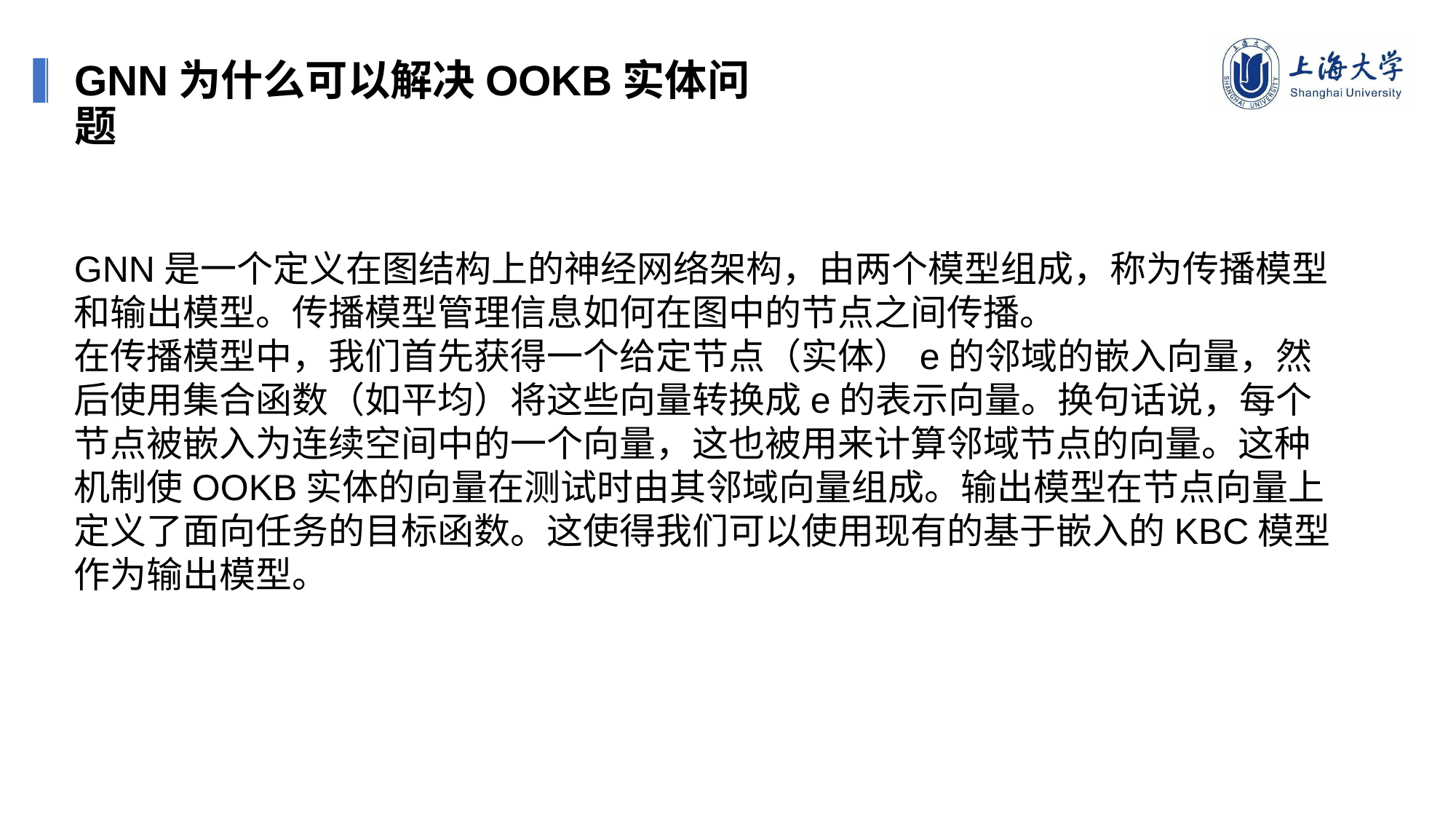

GNN为什么可以解决OOKB实体问题
GNN是一个定义在图结构上的神经网络架构，由两个模型组成，称为传播模型和输出模型。传播模型管理信息如何在图中的节点之间传播。
在传播模型中，我们首先获得一个给定节点（实体）e的邻域的嵌入向量，然后使用集合函数（如平均）将这些向量转换成e的表示向量。换句话说，每个节点被嵌入为连续空间中的一个向量，这也被用来计算邻域节点的向量。这种机制使OOKB实体的向量在测试时由其邻域向量组成。输出模型在节点向量上定义了面向任务的目标函数。这使得我们可以使用现有的基于嵌入的KBC模型作为输出模型。